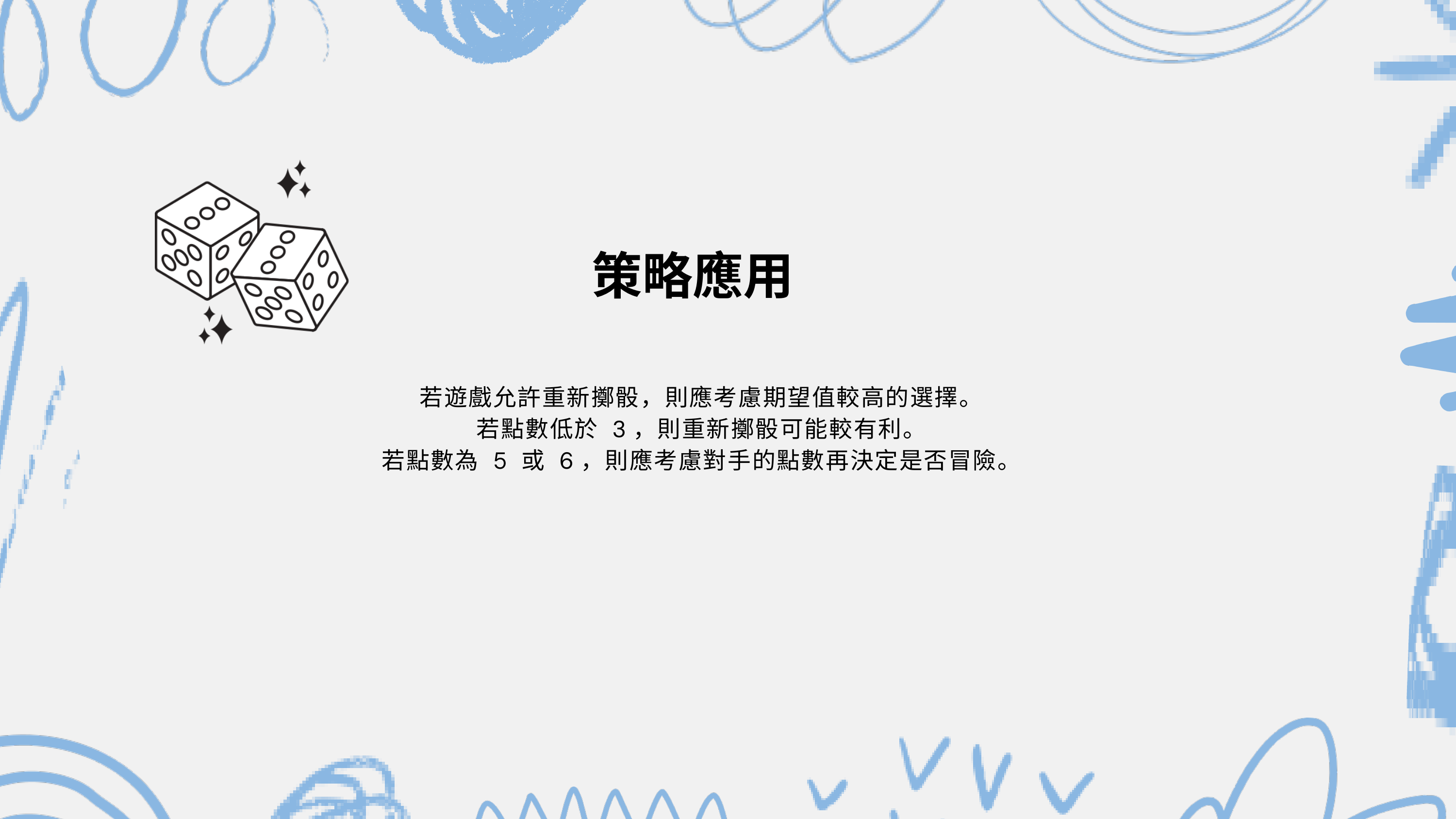

策略應用

若遊戲允許重新擲骰，則應考慮期望值較高的選擇。
若點數低於 3，則重新擲骰可能較有利。
若點數為 5 或 6，則應考慮對手的點數再決定是否冒險。